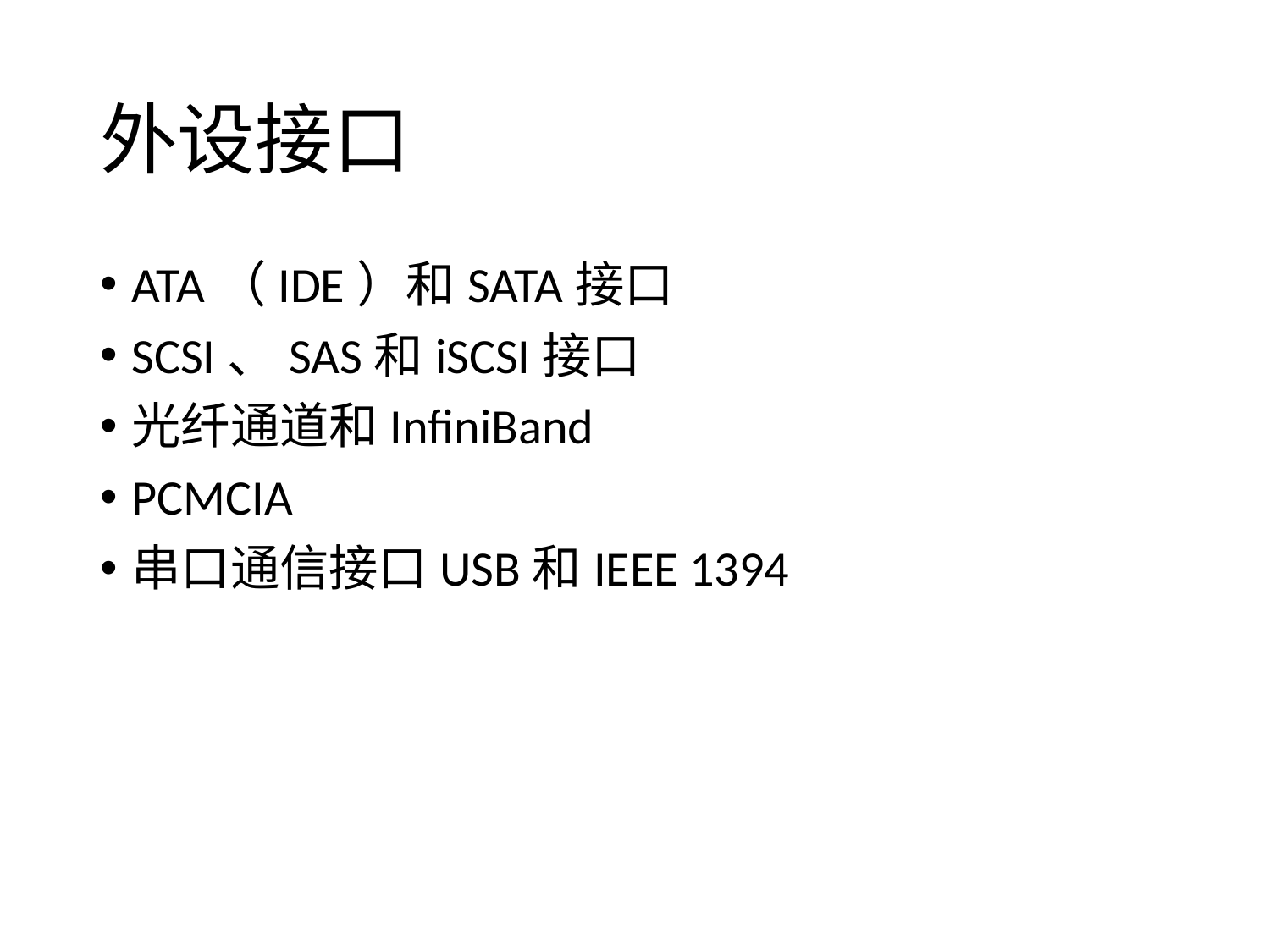

# 外设接口
ATA（IDE）和SATA接口
SCSI、SAS和iSCSI接口
光纤通道和InfiniBand
PCMCIA
串口通信接口USB和IEEE 1394